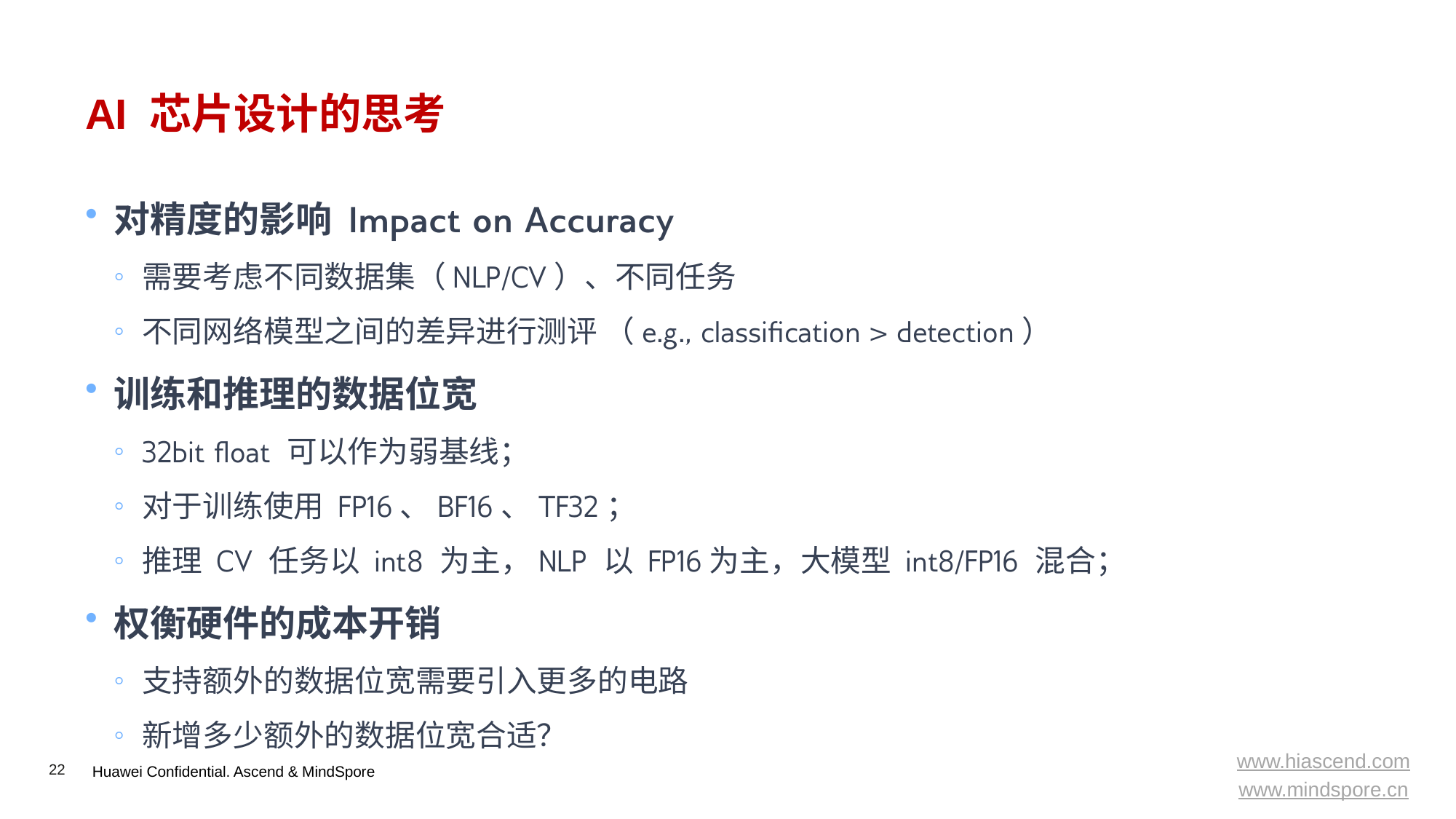

# AI 芯片设计的思考
对精度的影响 Impact on Accuracy
需要考虑不同数据集（NLP/CV）、不同任务
不同网络模型之间的差异进行测评 （e.g., classification > detection）
训练和推理的数据位宽
32bit float 可以作为弱基线；
对于训练使用 FP16、BF16、TF32；
推理 CV 任务以 int8 为主，NLP 以 FP16为主，大模型 int8/FP16 混合；
权衡硬件的成本开销
支持额外的数据位宽需要引入更多的电路
新增多少额外的数据位宽合适？